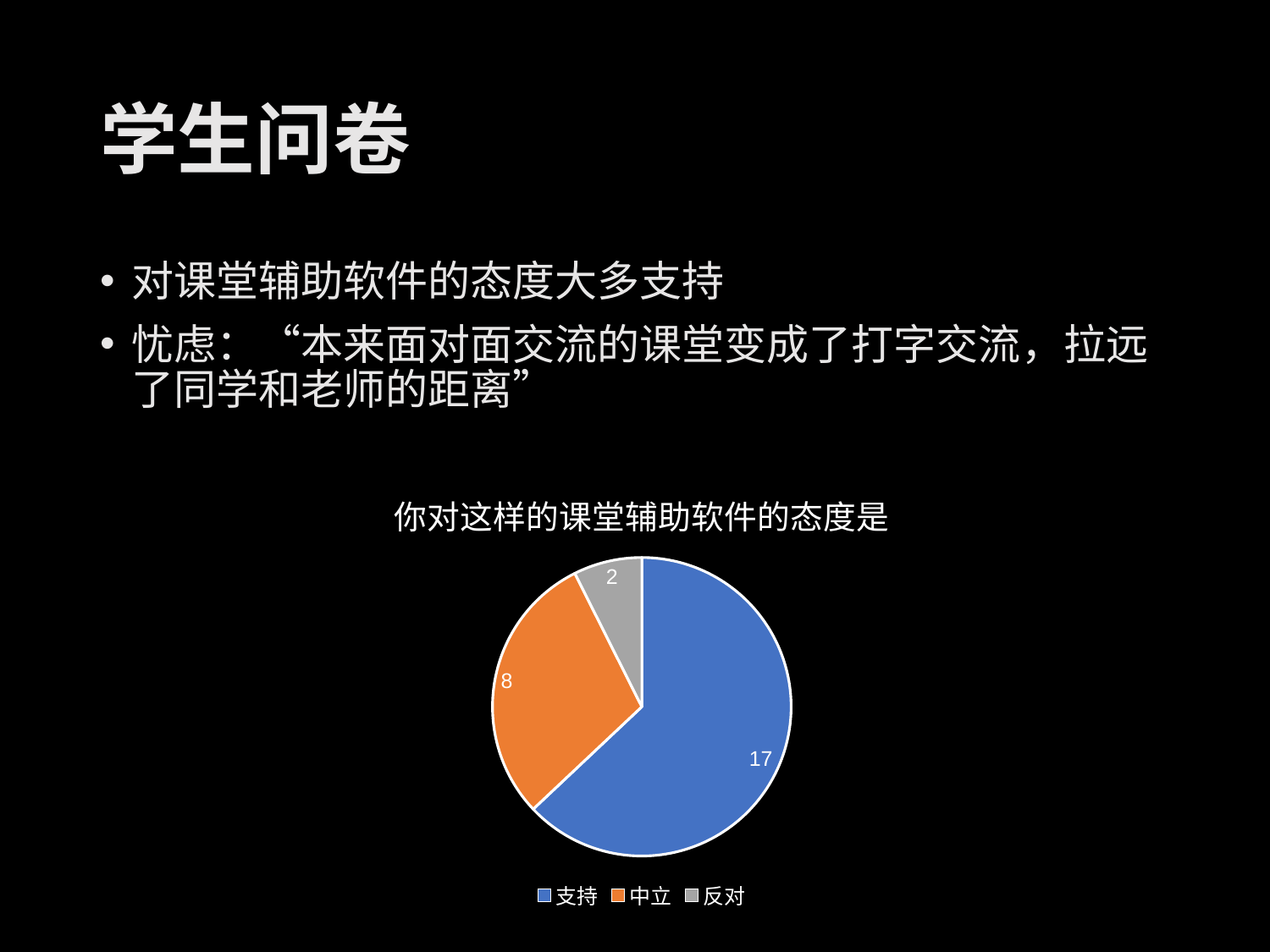

# 学生问卷
对课堂辅助软件的态度大多支持
忧虑：“本来面对面交流的课堂变成了打字交流，拉远了同学和老师的距离”

### Chart:

| Category | 你对这样的课堂辅助软件的态度是 |
|---|---|
| 支持 | 17.0 |
| 中立 | 8.0 |
| 反对 | 2.0 |